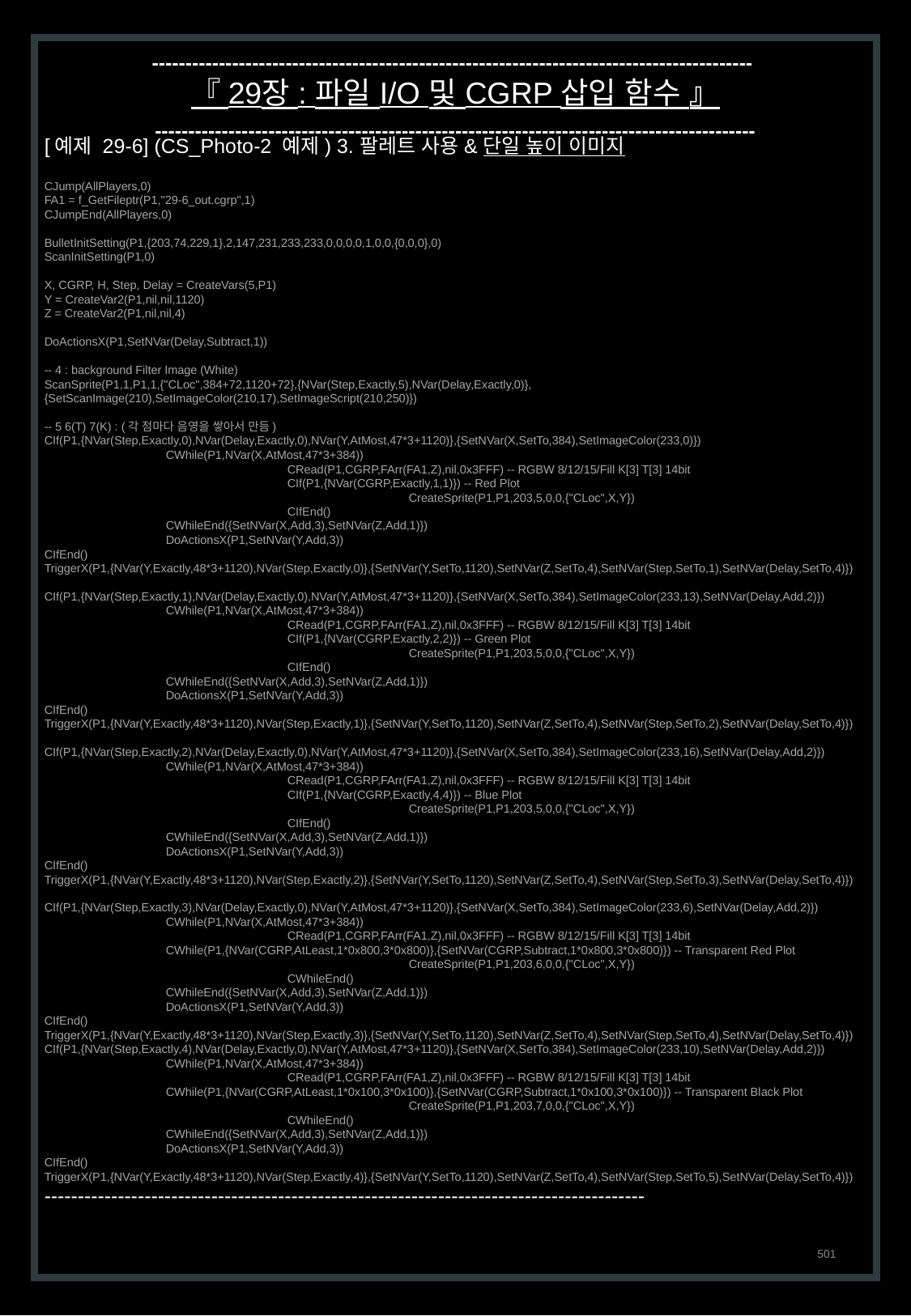

------------------------------------------------------------------------------------------
『 29장 : 파일 I/O 및 CGRP 삽입 함수 』
------------------------------------------------------------------------------------------
[예제 29-6] (CS_Photo-2 예제) 3. 팔레트 사용 & 단일 높이 이미지

CJump(AllPlayers,0)
FA1 = f_GetFileptr(P1,"29-6_out.cgrp",1)
CJumpEnd(AllPlayers,0)

BulletInitSetting(P1,{203,74,229,1},2,147,231,233,233,0,0,0,0,1,0,0,{0,0,0},0)
ScanInitSetting(P1,0)

X, CGRP, H, Step, Delay = CreateVars(5,P1)
Y = CreateVar2(P1,nil,nil,1120)
Z = CreateVar2(P1,nil,nil,4)

DoActionsX(P1,SetNVar(Delay,Subtract,1))

-- 4 : background Filter Image (White)
ScanSprite(P1,1,P1,1,{"CLoc",384+72,1120+72},{NVar(Step,Exactly,5),NVar(Delay,Exactly,0)},
{SetScanImage(210),SetImageColor(210,17),SetImageScript(210,250)})

-- 5 6(T) 7(K) : (각 점마다 음영을 쌓아서 만듬)
CIf(P1,{NVar(Step,Exactly,0),NVar(Delay,Exactly,0),NVar(Y,AtMost,47*3+1120)},{SetNVar(X,SetTo,384),SetImageColor(233,0)})
	CWhile(P1,NVar(X,AtMost,47*3+384))
		CRead(P1,CGRP,FArr(FA1,Z),nil,0x3FFF) -- RGBW 8/12/15/Fill K[3] T[3] 14bit
		CIf(P1,{NVar(CGRP,Exactly,1,1)}) -- Red Plot
			CreateSprite(P1,P1,203,5,0,0,{"CLoc",X,Y})
		CIfEnd()
	CWhileEnd({SetNVar(X,Add,3),SetNVar(Z,Add,1)})
	DoActionsX(P1,SetNVar(Y,Add,3))
CIfEnd()
TriggerX(P1,{NVar(Y,Exactly,48*3+1120),NVar(Step,Exactly,0)},{SetNVar(Y,SetTo,1120),SetNVar(Z,SetTo,4),SetNVar(Step,SetTo,1),SetNVar(Delay,SetTo,4)})

CIf(P1,{NVar(Step,Exactly,1),NVar(Delay,Exactly,0),NVar(Y,AtMost,47*3+1120)},{SetNVar(X,SetTo,384),SetImageColor(233,13),SetNVar(Delay,Add,2)})
	CWhile(P1,NVar(X,AtMost,47*3+384))
		CRead(P1,CGRP,FArr(FA1,Z),nil,0x3FFF) -- RGBW 8/12/15/Fill K[3] T[3] 14bit
		CIf(P1,{NVar(CGRP,Exactly,2,2)}) -- Green Plot
			CreateSprite(P1,P1,203,5,0,0,{"CLoc",X,Y})
		CIfEnd()
	CWhileEnd({SetNVar(X,Add,3),SetNVar(Z,Add,1)})
	DoActionsX(P1,SetNVar(Y,Add,3))
CIfEnd()
TriggerX(P1,{NVar(Y,Exactly,48*3+1120),NVar(Step,Exactly,1)},{SetNVar(Y,SetTo,1120),SetNVar(Z,SetTo,4),SetNVar(Step,SetTo,2),SetNVar(Delay,SetTo,4)})

CIf(P1,{NVar(Step,Exactly,2),NVar(Delay,Exactly,0),NVar(Y,AtMost,47*3+1120)},{SetNVar(X,SetTo,384),SetImageColor(233,16),SetNVar(Delay,Add,2)})
	CWhile(P1,NVar(X,AtMost,47*3+384))
		CRead(P1,CGRP,FArr(FA1,Z),nil,0x3FFF) -- RGBW 8/12/15/Fill K[3] T[3] 14bit
		CIf(P1,{NVar(CGRP,Exactly,4,4)}) -- Blue Plot
			CreateSprite(P1,P1,203,5,0,0,{"CLoc",X,Y})
		CIfEnd()
	CWhileEnd({SetNVar(X,Add,3),SetNVar(Z,Add,1)})
	DoActionsX(P1,SetNVar(Y,Add,3))
CIfEnd()
TriggerX(P1,{NVar(Y,Exactly,48*3+1120),NVar(Step,Exactly,2)},{SetNVar(Y,SetTo,1120),SetNVar(Z,SetTo,4),SetNVar(Step,SetTo,3),SetNVar(Delay,SetTo,4)})

CIf(P1,{NVar(Step,Exactly,3),NVar(Delay,Exactly,0),NVar(Y,AtMost,47*3+1120)},{SetNVar(X,SetTo,384),SetImageColor(233,6),SetNVar(Delay,Add,2)})
	CWhile(P1,NVar(X,AtMost,47*3+384))
		CRead(P1,CGRP,FArr(FA1,Z),nil,0x3FFF) -- RGBW 8/12/15/Fill K[3] T[3] 14bit
	CWhile(P1,{NVar(CGRP,AtLeast,1*0x800,3*0x800)},{SetNVar(CGRP,Subtract,1*0x800,3*0x800)}) -- Transparent Red Plot
			CreateSprite(P1,P1,203,6,0,0,{"CLoc",X,Y})
		CWhileEnd()
	CWhileEnd({SetNVar(X,Add,3),SetNVar(Z,Add,1)})
	DoActionsX(P1,SetNVar(Y,Add,3))
CIfEnd()
TriggerX(P1,{NVar(Y,Exactly,48*3+1120),NVar(Step,Exactly,3)},{SetNVar(Y,SetTo,1120),SetNVar(Z,SetTo,4),SetNVar(Step,SetTo,4),SetNVar(Delay,SetTo,4)})
CIf(P1,{NVar(Step,Exactly,4),NVar(Delay,Exactly,0),NVar(Y,AtMost,47*3+1120)},{SetNVar(X,SetTo,384),SetImageColor(233,10),SetNVar(Delay,Add,2)})
	CWhile(P1,NVar(X,AtMost,47*3+384))
		CRead(P1,CGRP,FArr(FA1,Z),nil,0x3FFF) -- RGBW 8/12/15/Fill K[3] T[3] 14bit
	CWhile(P1,{NVar(CGRP,AtLeast,1*0x100,3*0x100)},{SetNVar(CGRP,Subtract,1*0x100,3*0x100)}) -- Transparent Black Plot
			CreateSprite(P1,P1,203,7,0,0,{"CLoc",X,Y})
		CWhileEnd()
	CWhileEnd({SetNVar(X,Add,3),SetNVar(Z,Add,1)})
	DoActionsX(P1,SetNVar(Y,Add,3))
CIfEnd()
TriggerX(P1,{NVar(Y,Exactly,48*3+1120),NVar(Step,Exactly,4)},{SetNVar(Y,SetTo,1120),SetNVar(Z,SetTo,4),SetNVar(Step,SetTo,5),SetNVar(Delay,SetTo,4)})
------------------------------------------------------------------------------------------
501